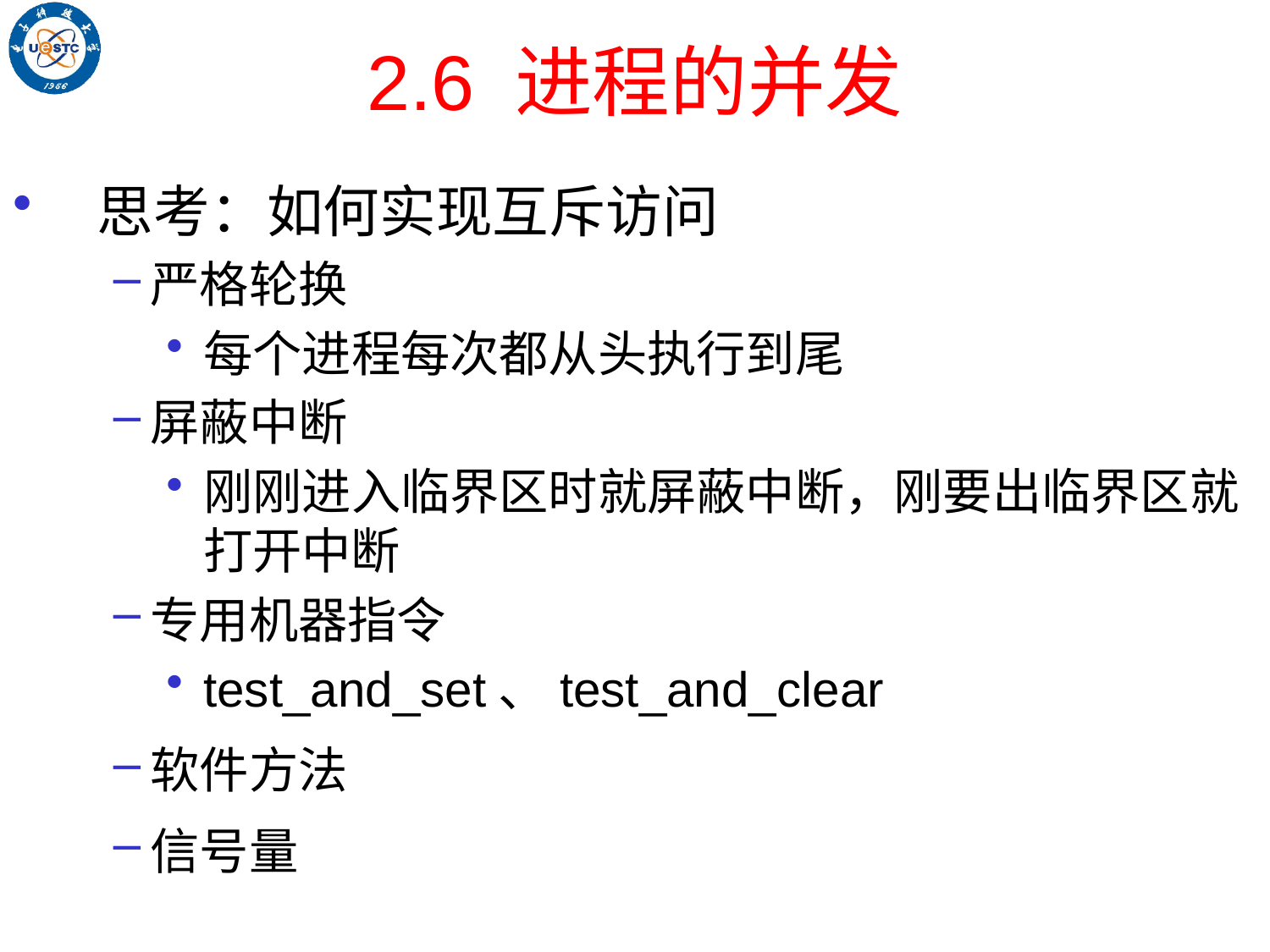

# 2.6 进程的并发
思考：如何实现互斥访问
严格轮换
每个进程每次都从头执行到尾
屏蔽中断
刚刚进入临界区时就屏蔽中断，刚要出临界区就打开中断
专用机器指令
test_and_set、test_and_clear
软件方法
信号量